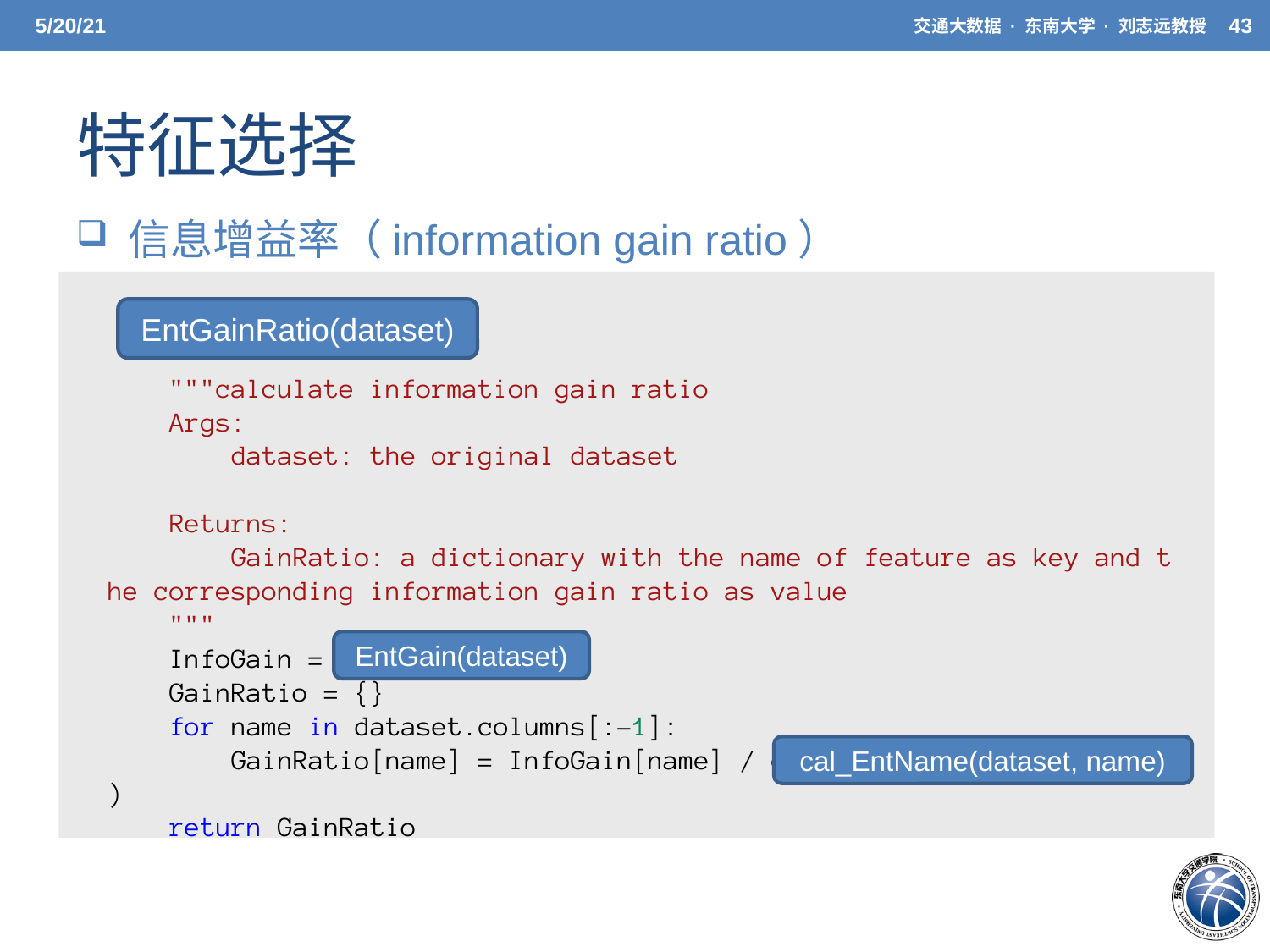

5/20/21
交通大数据 · 东南大学 · 刘志远教授
43
# 特征选择
 信息增益率（information gain ratio）

EntGainRatio(dataset)
    """calculate information gain ratio
    Args:
        dataset: the original dataset

    Returns:
        GainRatio: a dictionary with the name of feature as key and the corresponding information gain ratio as value
    """
    InfoGain = EntGain(dataset)
    GainRatio = {}
    for name in dataset.columns[:-1]:
        GainRatio[name] = InfoGain[name] / cal_EntLabel(dataset, name)
    return GainRatio
EntGain(dataset)
cal_EntName(dataset, name)